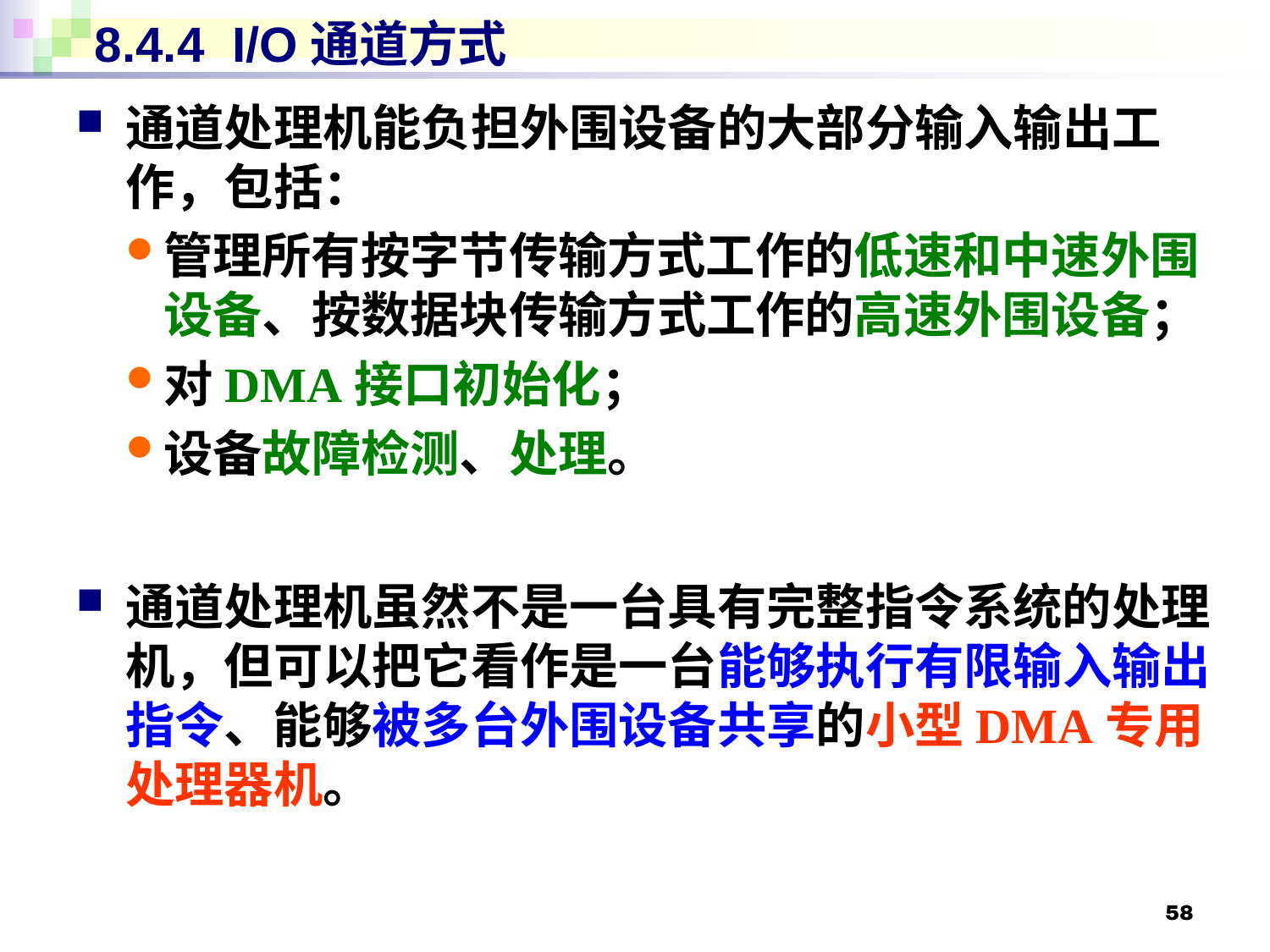

# 8.4.4  I/O通道方式
通道处理机能负担外围设备的大部分输入输出工作，包括：
管理所有按字节传输方式工作的低速和中速外围设备、按数据块传输方式工作的高速外围设备；
对DMA接口初始化；
设备故障检测、处理。

通道处理机虽然不是一台具有完整指令系统的处理机，但可以把它看作是一台能够执行有限输入输出指令、能够被多台外围设备共享的小型DMA专用处理器机。
58